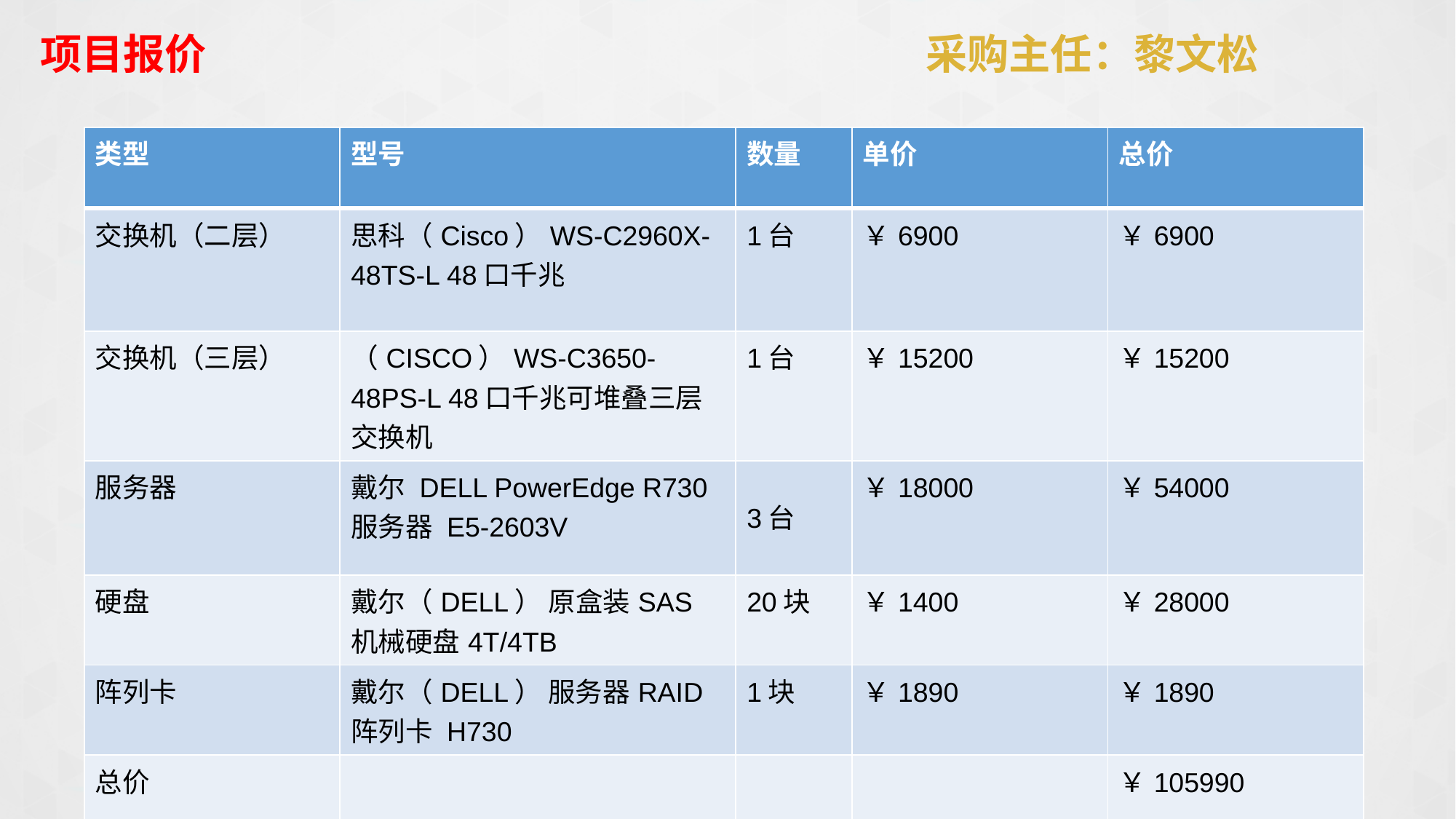

项目报价                                                                            采购主任：黎文松
| 类型 | 型号 | 数量 | 单价 | 总价 |
| --- | --- | --- | --- | --- |
| 交换机（二层） | 思科（Cisco）WS-C2960X-48TS-L 48口千兆 | 1台 | ￥6900 | ￥6900 |
| 交换机（三层） | （CISCO）WS-C3650-48PS-L 48口千兆可堆叠三层交换机 | 1台 | ￥15200 | ￥15200 |
| 服务器 | 戴尔 DELL PowerEdge R730服务器 E5-2603V | 3台 | ￥18000 | ￥54000 |
| 硬盘 | 戴尔（DELL） 原盒装SAS机械硬盘4T/4TB | 20块 | ￥1400 | ￥28000 |
| 阵列卡 | 戴尔（DELL） 服务器RAID阵列卡 H730 | 1块 | ￥1890 | ￥1890 |
| 总价 |  |  |  | ￥105990 |